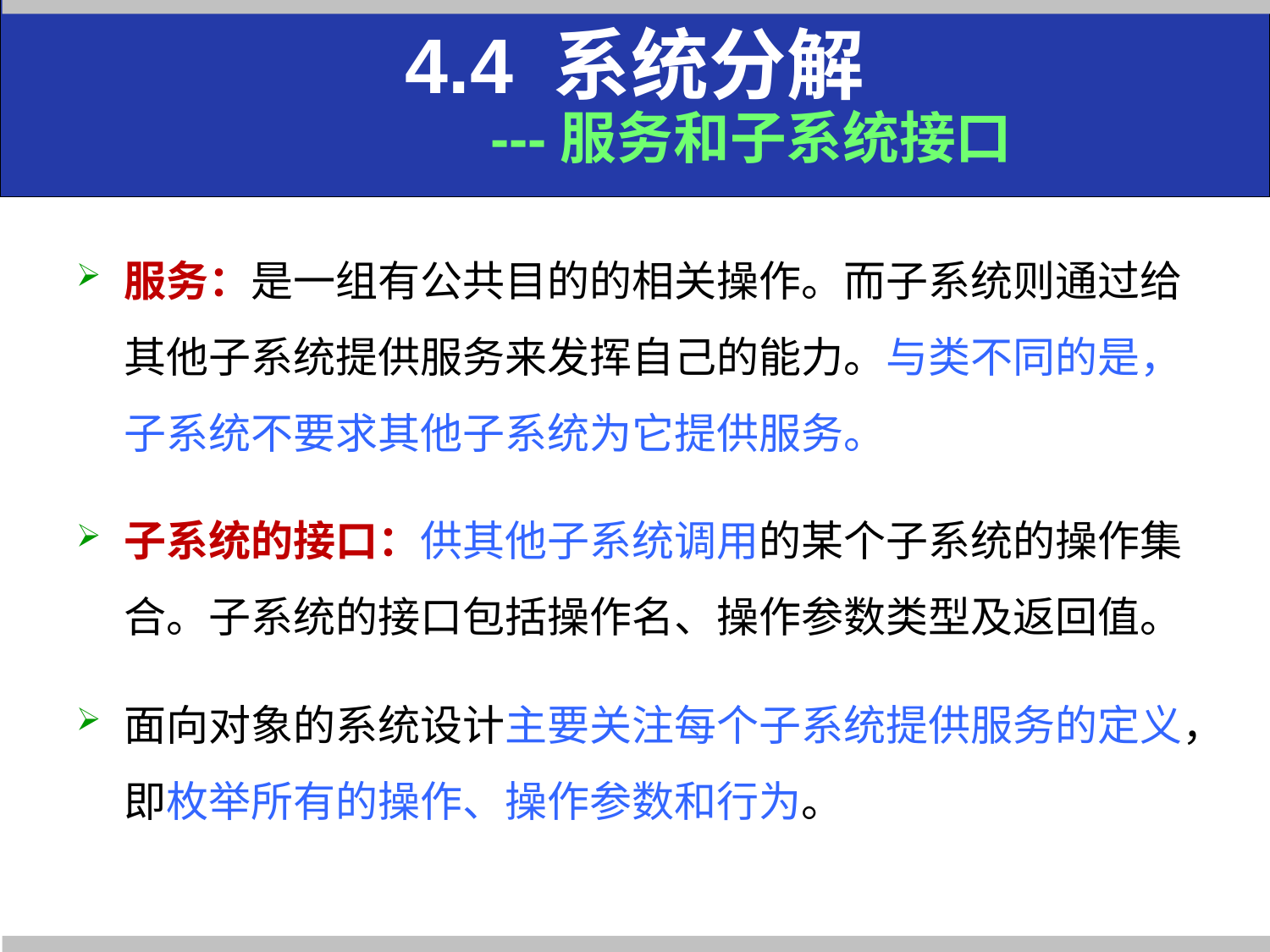

# 4.4 系统分解 ---服务和子系统接口
服务：是一组有公共目的的相关操作。而子系统则通过给其他子系统提供服务来发挥自己的能力。与类不同的是，子系统不要求其他子系统为它提供服务。
子系统的接口：供其他子系统调用的某个子系统的操作集合。子系统的接口包括操作名、操作参数类型及返回值。
面向对象的系统设计主要关注每个子系统提供服务的定义，即枚举所有的操作、操作参数和行为。
574